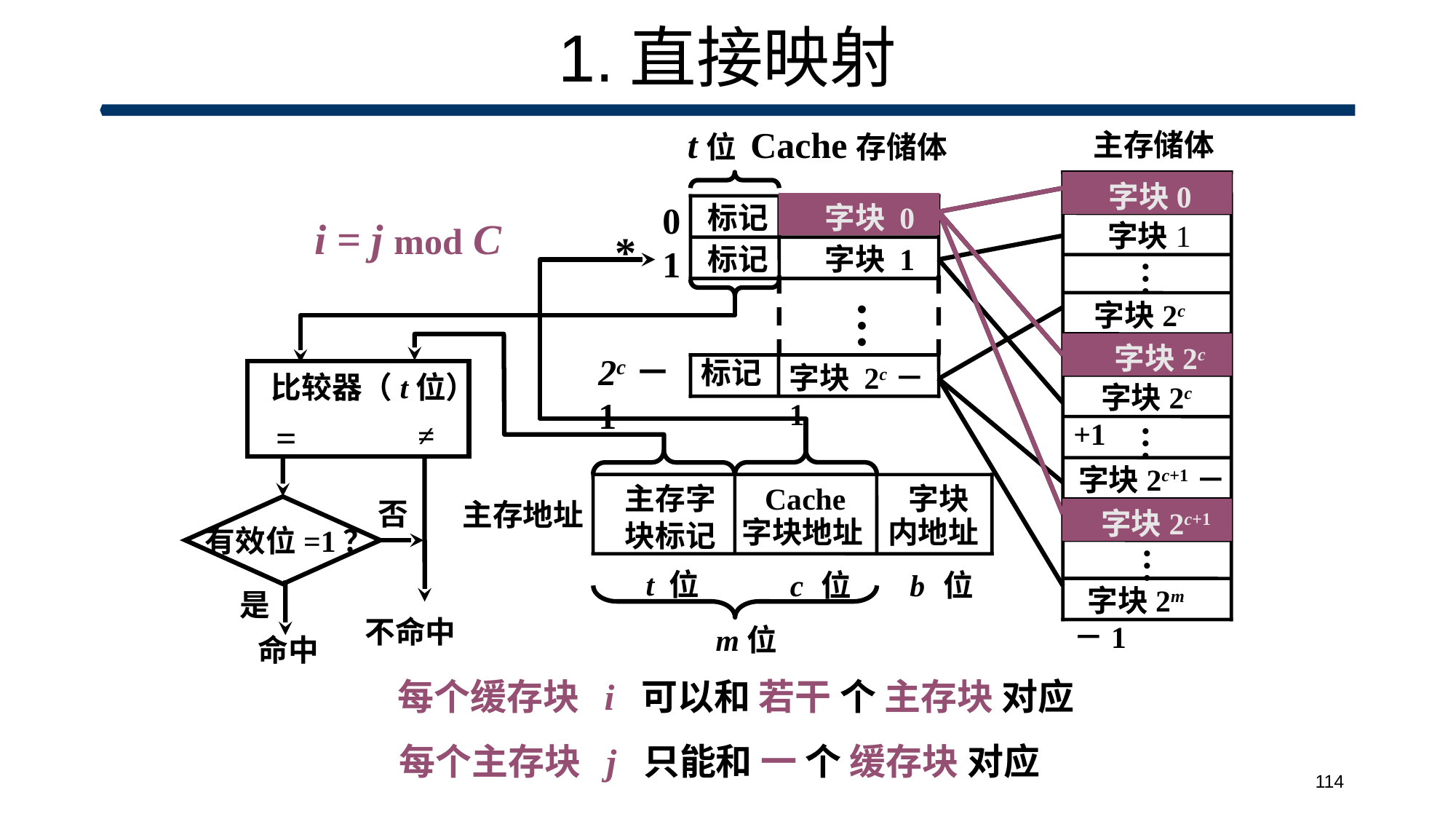

# 1.直接映射
t位
Cache存储体
主存储体

    字块0

0
 标记
    字块 0

    字块1

*
 标记
    字块 1
1

…

  字块2c－1

…

     字块2c

2c－1
标记
字块 2c－1

 比较器（t位）
   字块2c +1

=
 ≠
…

 字块2c+1－1

  主存字
  块标记

 Cache
  字块

否
主存地址

   字块2c+1

字块地址
内地址
有效位=1？
…

c 位
b 位
t 位
 字块2m－1

是

不命中
m位

命中

    字块0

    字块 0

     字块2c
   字块2c+1
i = j mod C
每个缓存块  i  可以和 若干 个 主存块 对应
每个主存块  j  只能和 一 个 缓存块 对应
114